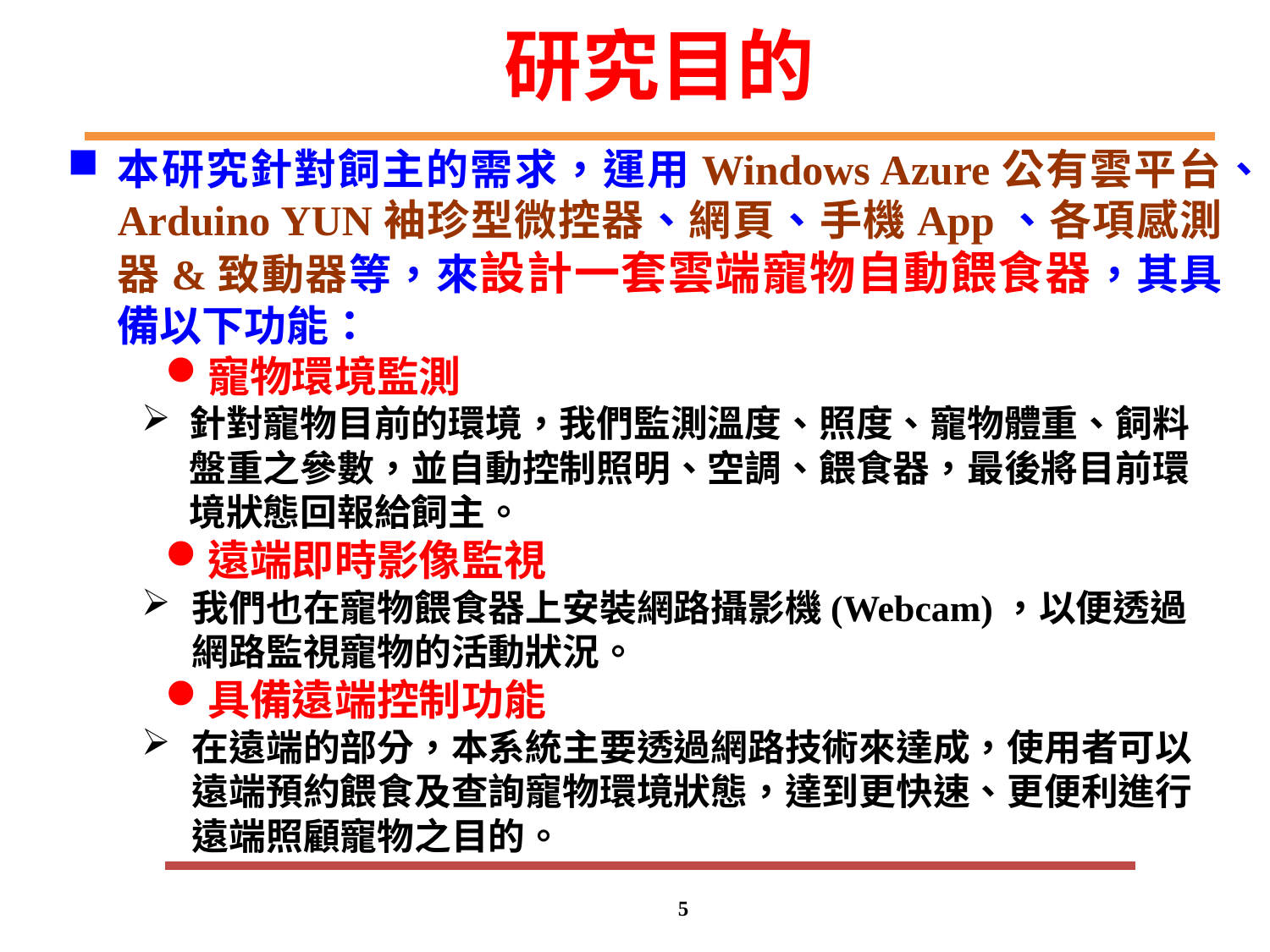

# 研究目的
本研究針對飼主的需求，運用Windows Azure公有雲平台、Arduino YUN袖珍型微控器、網頁、手機App、各項感測器&致動器等，來設計一套雲端寵物自動餵食器，其具備以下功能：
寵物環境監測
針對寵物目前的環境，我們監測溫度、照度、寵物體重、飼料盤重之參數，並自動控制照明、空調、餵食器，最後將目前環境狀態回報給飼主。
遠端即時影像監視
我們也在寵物餵食器上安裝網路攝影機(Webcam)，以便透過網路監視寵物的活動狀況。
具備遠端控制功能
在遠端的部分，本系統主要透過網路技術來達成，使用者可以遠端預約餵食及查詢寵物環境狀態，達到更快速、更便利進行遠端照顧寵物之目的。
5